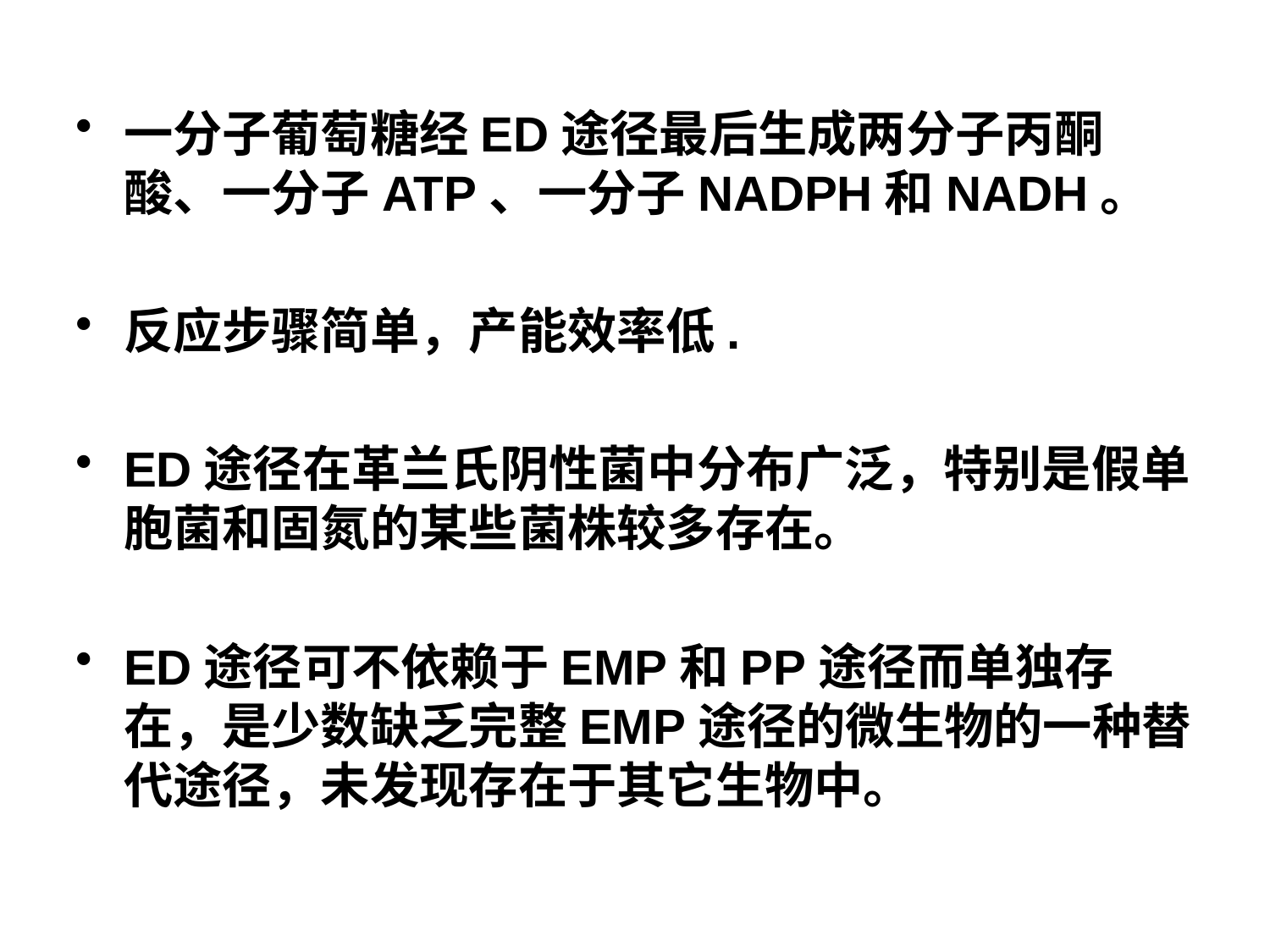

一分子葡萄糖经ED途径最后生成两分子丙酮酸、一分子ATP、一分子NADPH和NADH。

反应步骤简单，产能效率低.

ED途径在革兰氏阴性菌中分布广泛，特别是假单胞菌和固氮的某些菌株较多存在。

ED途径可不依赖于EMP和PP途径而单独存在，是少数缺乏完整EMP途径的微生物的一种替代途径，未发现存在于其它生物中。